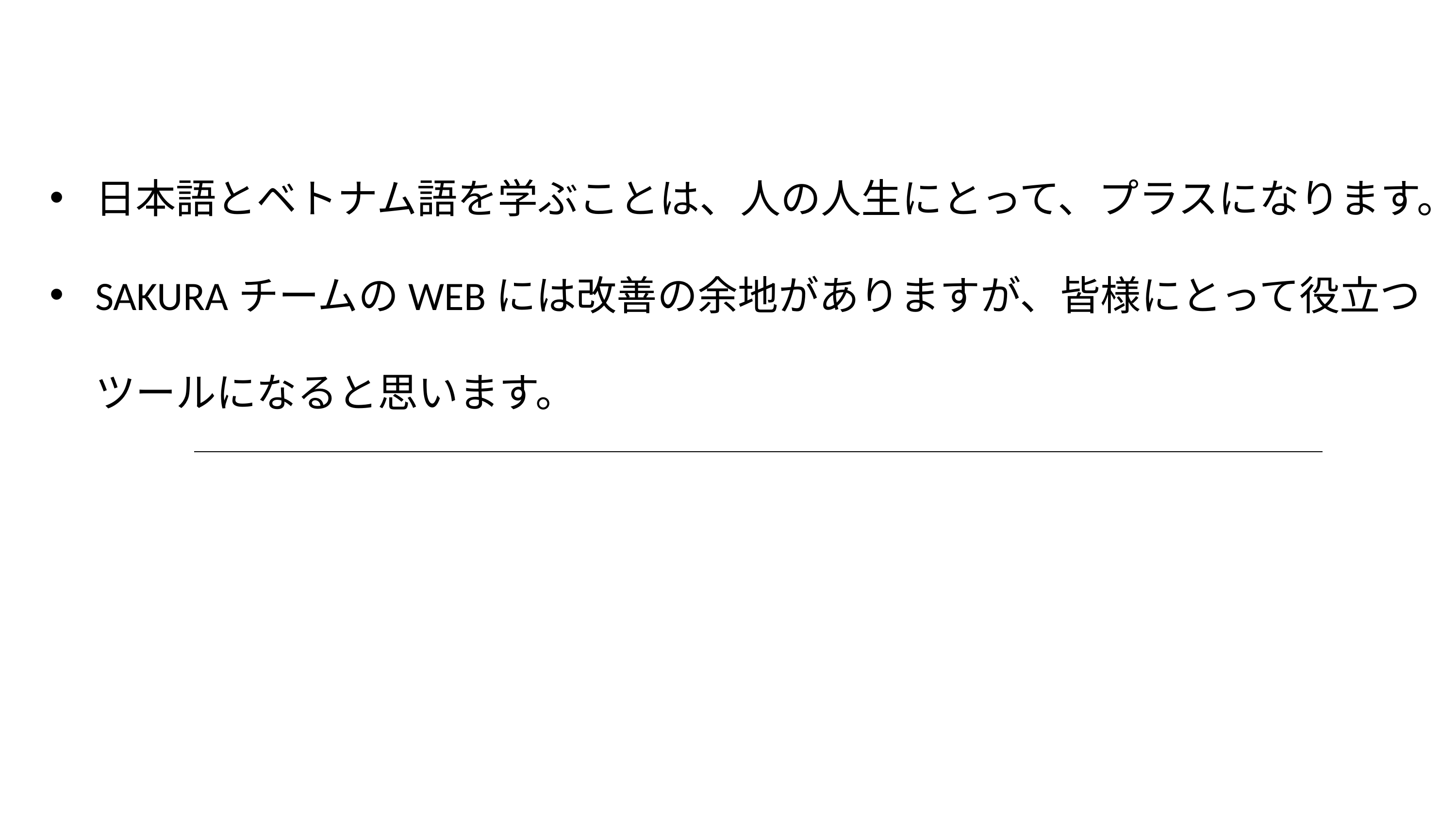

日本語とベトナム語を学ぶことは、人の人生にとって、プラスになります。
SAKURAチームのWEBには改善の余地がありますが、皆様にとって役立つツールになると思います。